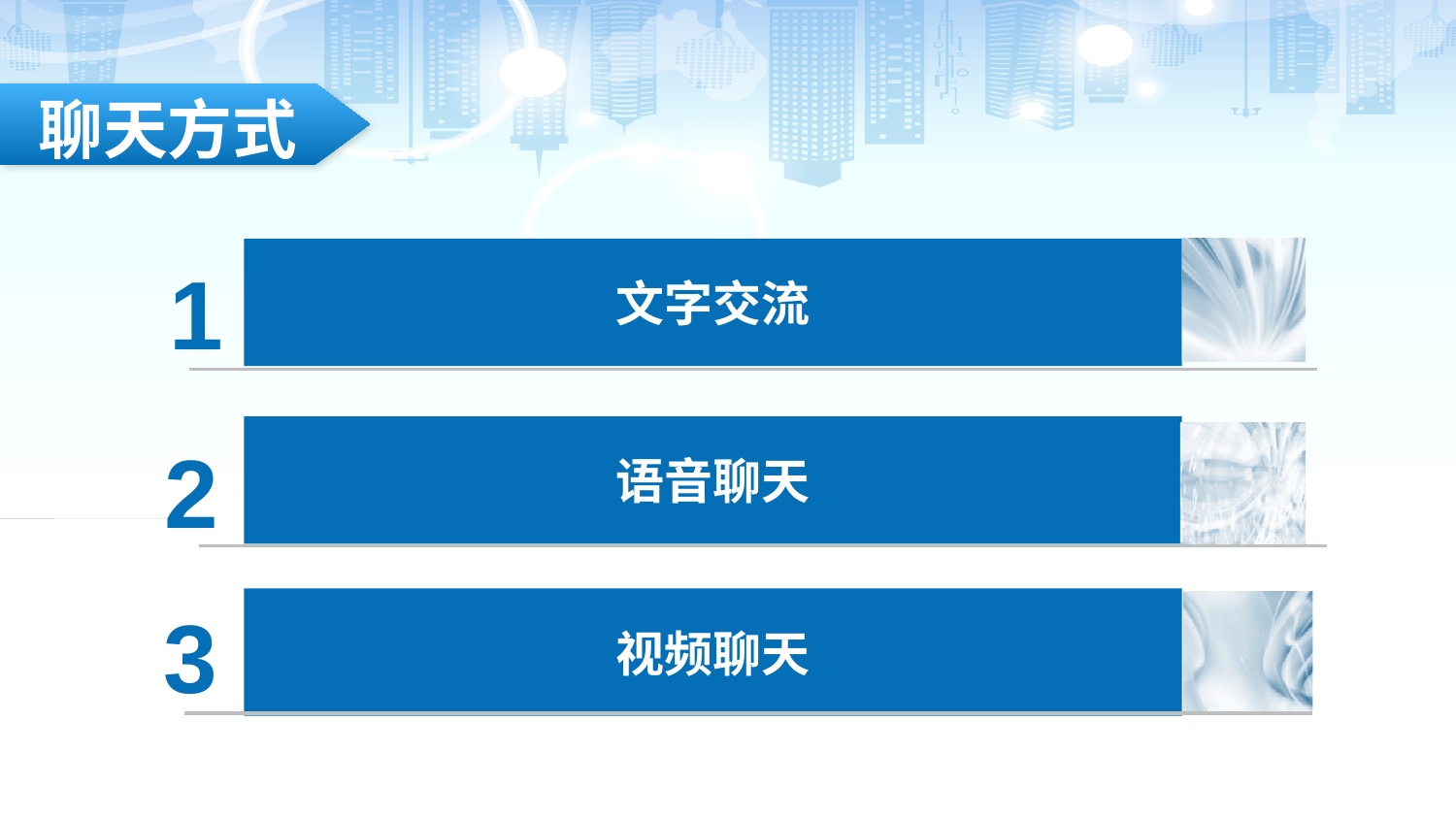

聊天方式
文字交流

1
语音聊天
2

3
视频聊天